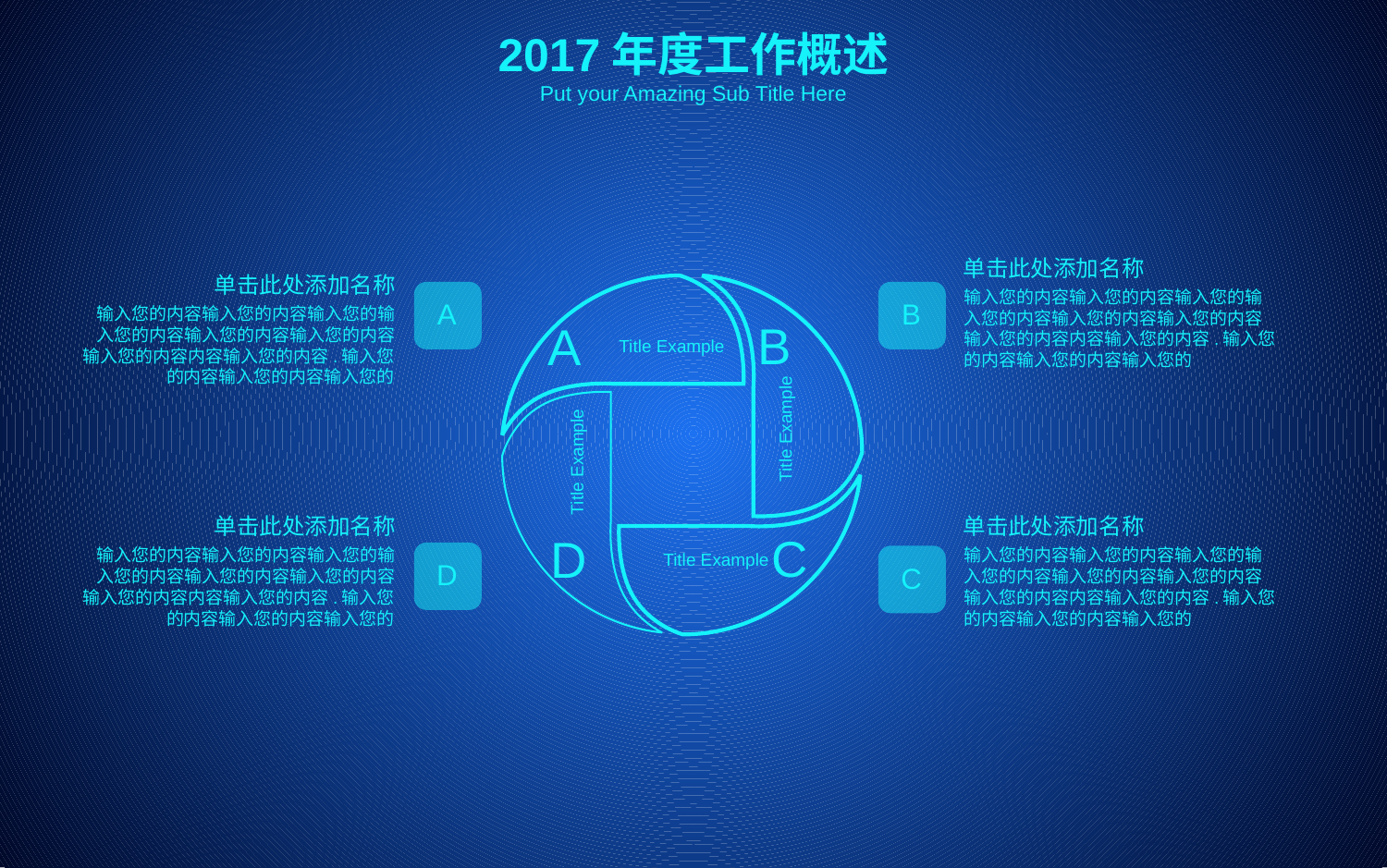

2017年度工作概述
Put your Amazing Sub Title Here
单击此处添加名称
输入您的内容输入您的内容输入您的输入您的内容输入您的内容输入您的内容输入您的内容内容输入您的内容.输入您的内容输入您的内容输入您的
单击此处添加名称
输入您的内容输入您的内容输入您的输入您的内容输入您的内容输入您的内容输入您的内容内容输入您的内容.输入您的内容输入您的内容输入您的

A
Title Example

B
Title Example

A

B

Title Example
D

C
Title Example
单击此处添加名称
输入您的内容输入您的内容输入您的输入您的内容输入您的内容输入您的内容输入您的内容内容输入您的内容.输入您的内容输入您的内容输入您的
单击此处添加名称
输入您的内容输入您的内容输入您的输入您的内容输入您的内容输入您的内容输入您的内容内容输入您的内容.输入您的内容输入您的内容输入您的

D

C